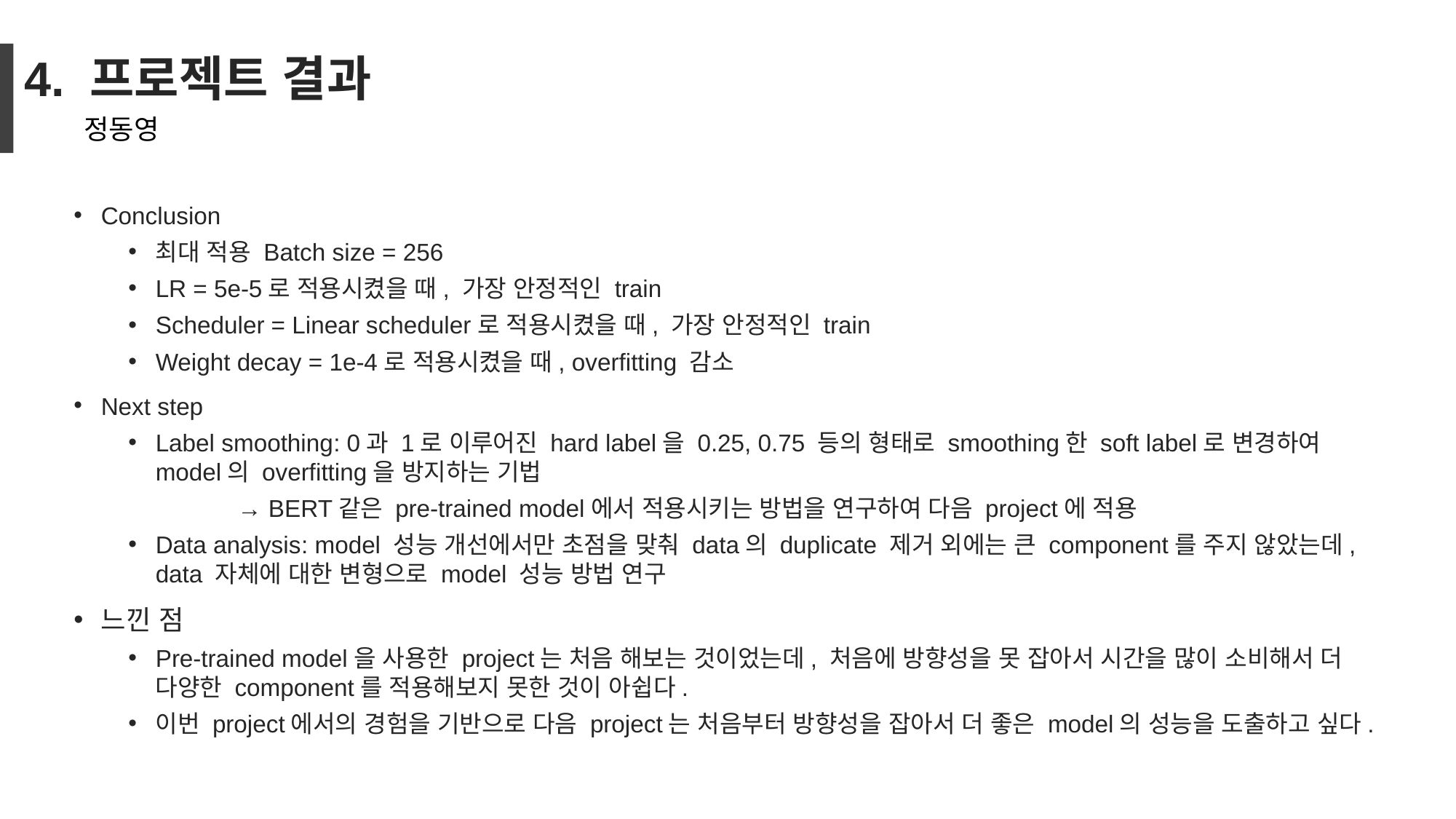

# 4. 프로젝트 결과
정동영
Conclusion
최대 적용 Batch size = 256
LR = 5e-5로 적용시켰을 때, 가장 안정적인 train
Scheduler = Linear scheduler로 적용시켰을 때, 가장 안정적인 train
Weight decay = 1e-4로 적용시켰을 때, overfitting 감소
Next step
Label smoothing: 0과 1로 이루어진 hard label을 0.25, 0.75 등의 형태로 smoothing한 soft label로 변경하여 model의 overfitting을 방지하는 기법
	→ BERT같은 pre-trained model에서 적용시키는 방법을 연구하여 다음 project에 적용
Data analysis: model 성능 개선에서만 초점을 맞춰 data의 duplicate 제거 외에는 큰 component를 주지 않았는데, data 자체에 대한 변형으로 model 성능 방법 연구
느낀 점
Pre-trained model을 사용한 project는 처음 해보는 것이었는데, 처음에 방향성을 못 잡아서 시간을 많이 소비해서 더 다양한 component를 적용해보지 못한 것이 아쉽다.
이번 project에서의 경험을 기반으로 다음 project는 처음부터 방향성을 잡아서 더 좋은 model의 성능을 도출하고 싶다.